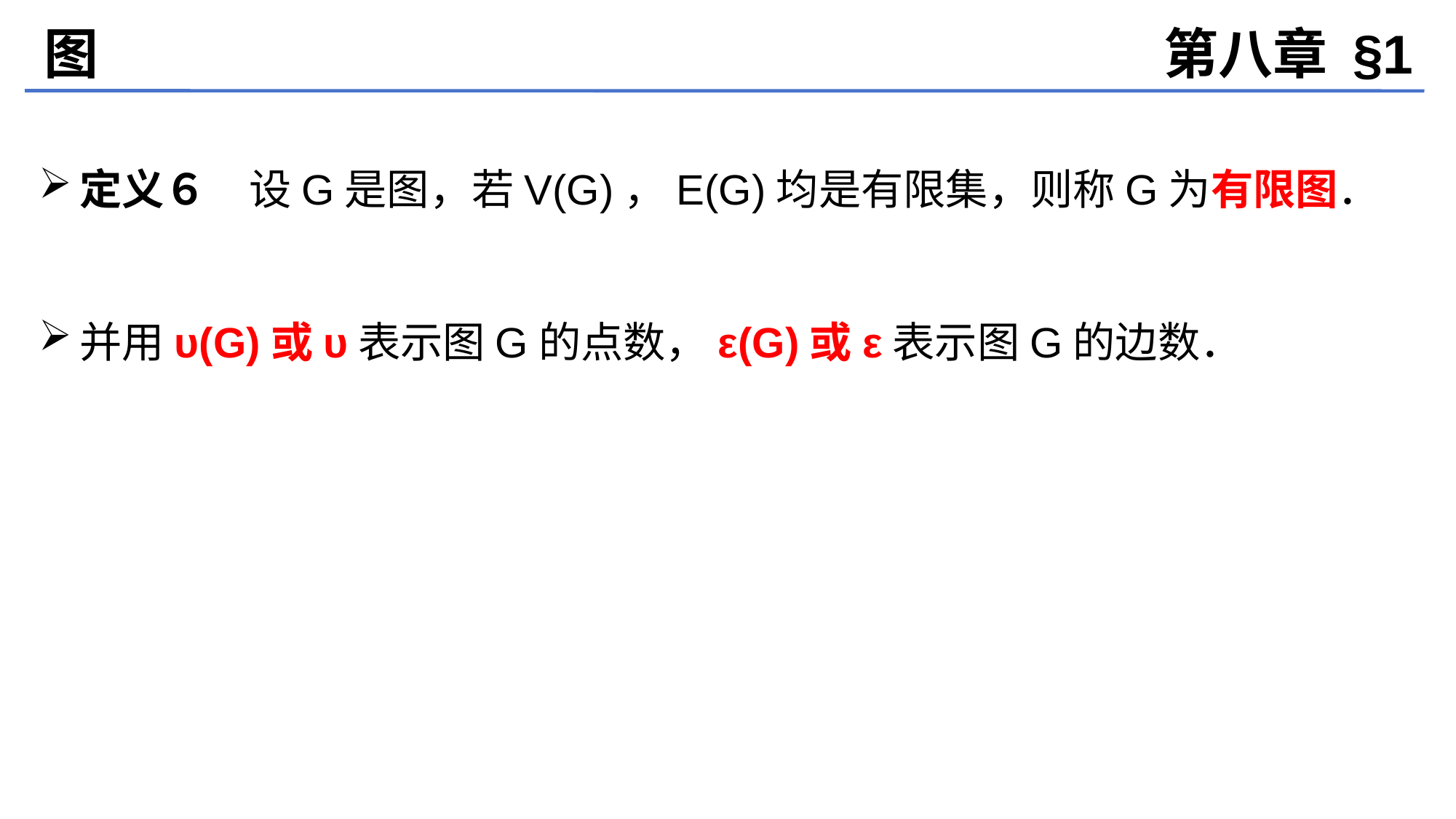

图
第八章 §1
定义６　设G是图，若V(G)，E(G)均是有限集，则称G为有限图．

并用υ(G)或υ表示图G的点数，ε(G)或ε表示图G的边数．